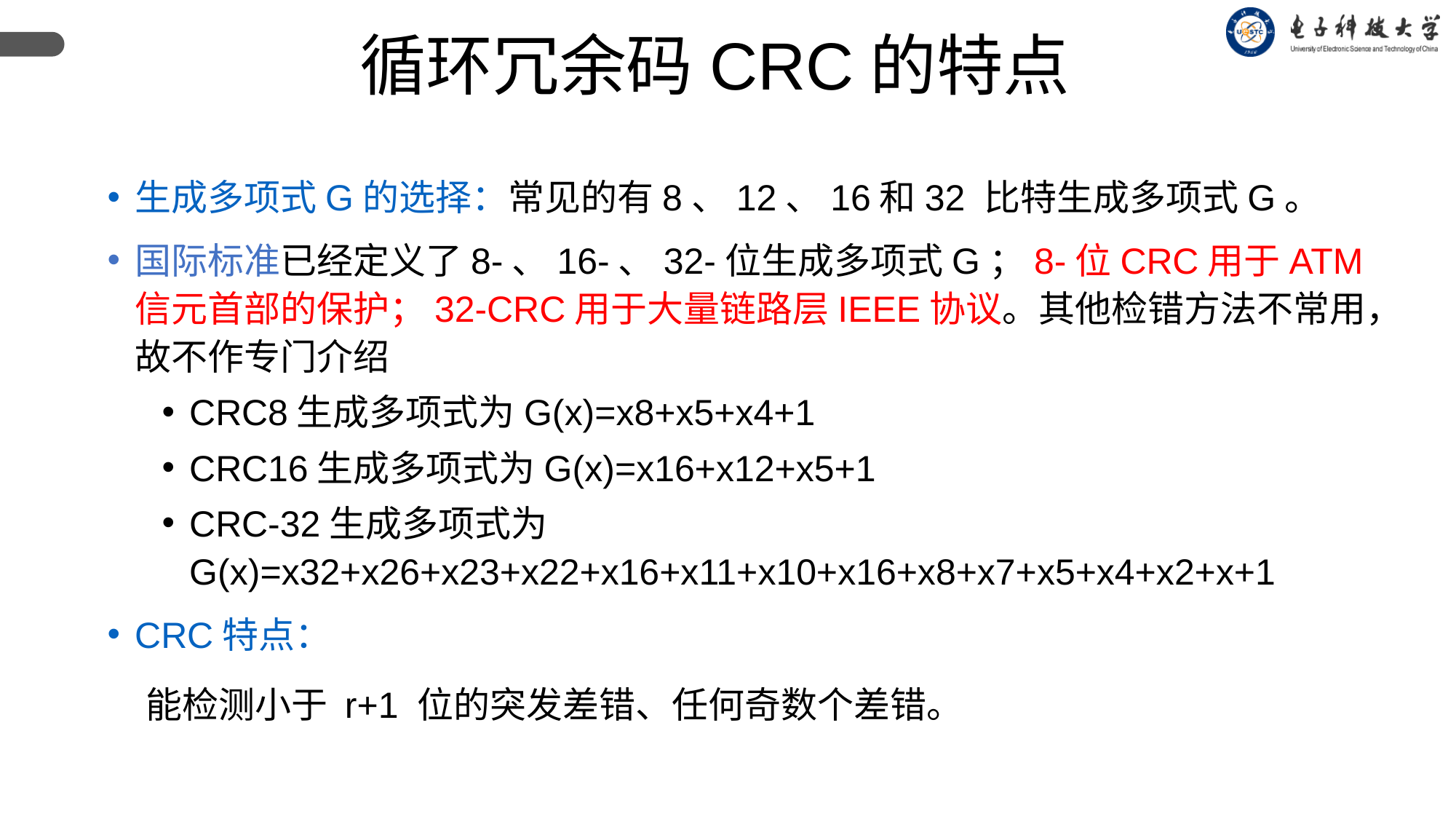

循环冗余码CRC的特点
生成多项式G的选择：常见的有8、12、16和32 比特生成多项式G。
国际标准已经定义了8-、16-、32-位生成多项式G；8-位CRC用于ATM信元首部的保护；32-CRC用于大量链路层IEEE协议。其他检错方法不常用，故不作专门介绍
CRC8生成多项式为G(x)=x8+x5+x4+1
CRC16生成多项式为G(x)=x16+x12+x5+1
CRC-32生成多项式为G(x)=x32+x26+x23+x22+x16+x11+x10+x16+x8+x7+x5+x4+x2+x+1
CRC特点：
   能检测小于 r+1 位的突发差错、任何奇数个差错。
29